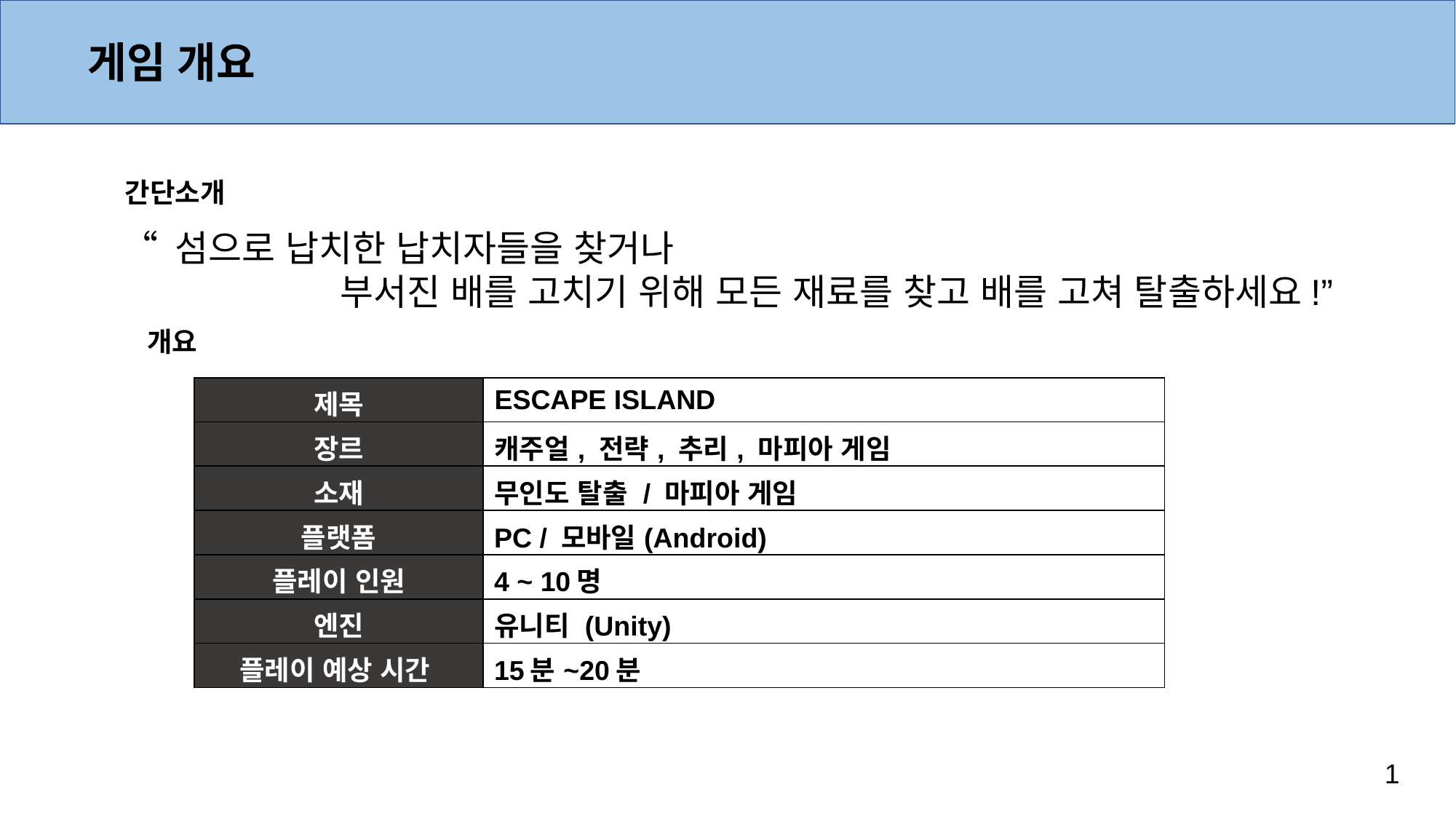

게임 개요
간단소개
“ 섬으로 납치한 납치자들을 찾거나
		부서진 배를 고치기 위해 모든 재료를 찾고 배를 고쳐 탈출하세요!”
개요
| 제목 | ESCAPE ISLAND |
| --- | --- |
| 장르 | 캐주얼, 전략, 추리, 마피아 게임 |
| 소재 | 무인도 탈출 / 마피아 게임 |
| 플랫폼 | PC / 모바일(Android) |
| 플레이 인원 | 4 ~ 10명 |
| 엔진 | 유니티 (Unity) |
| 플레이 예상 시간 | 15분~20분 |
1